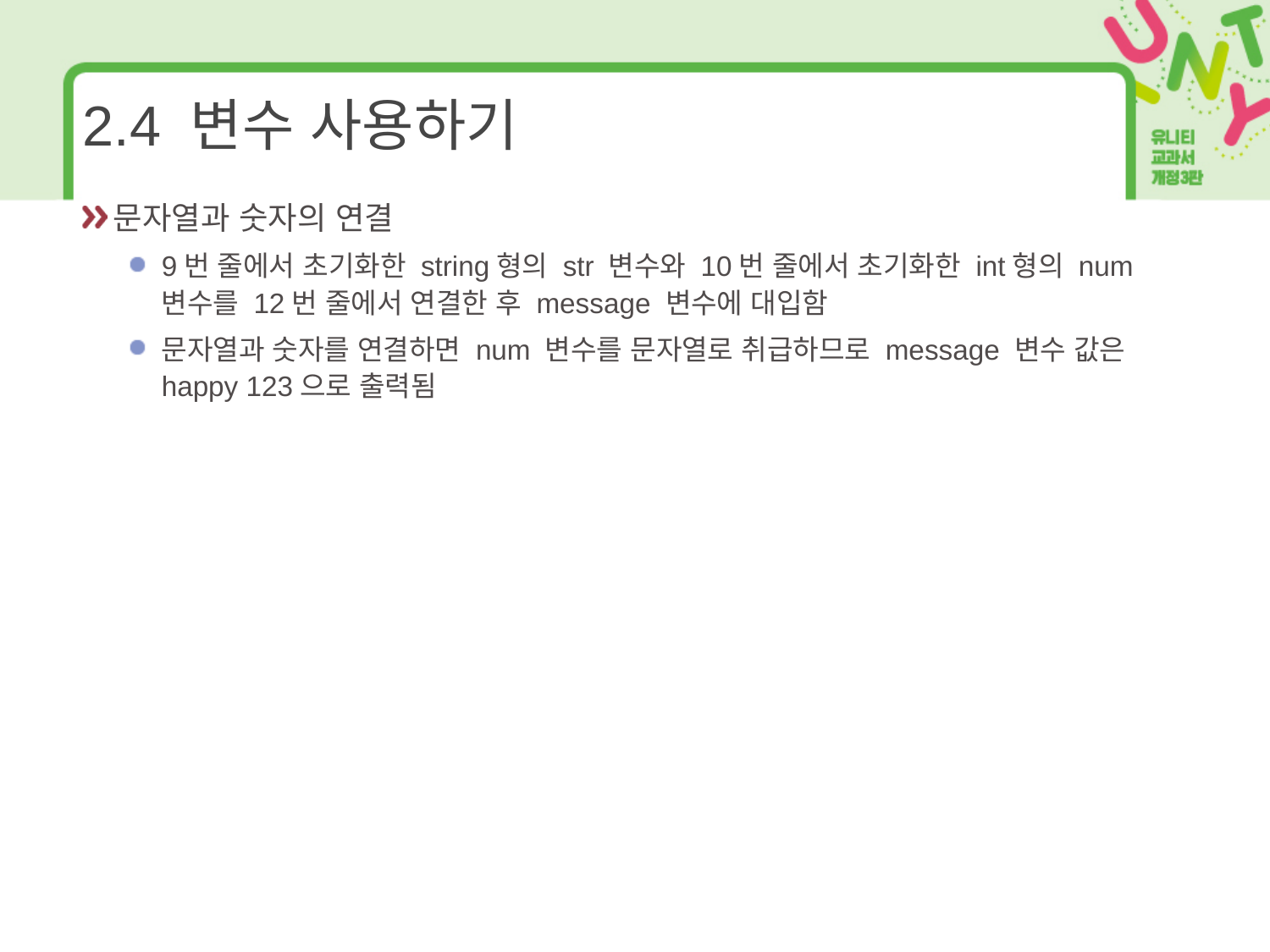

# 2.4 변수 사용하기
문자열과 숫자의 연결
9번 줄에서 초기화한 string형의 str 변수와 10번 줄에서 초기화한 int형의 num 변수를 12번 줄에서 연결한 후 message 변수에 대입함
문자열과 숫자를 연결하면 num 변수를 문자열로 취급하므로 message 변수 값은 happy 123으로 출력됨